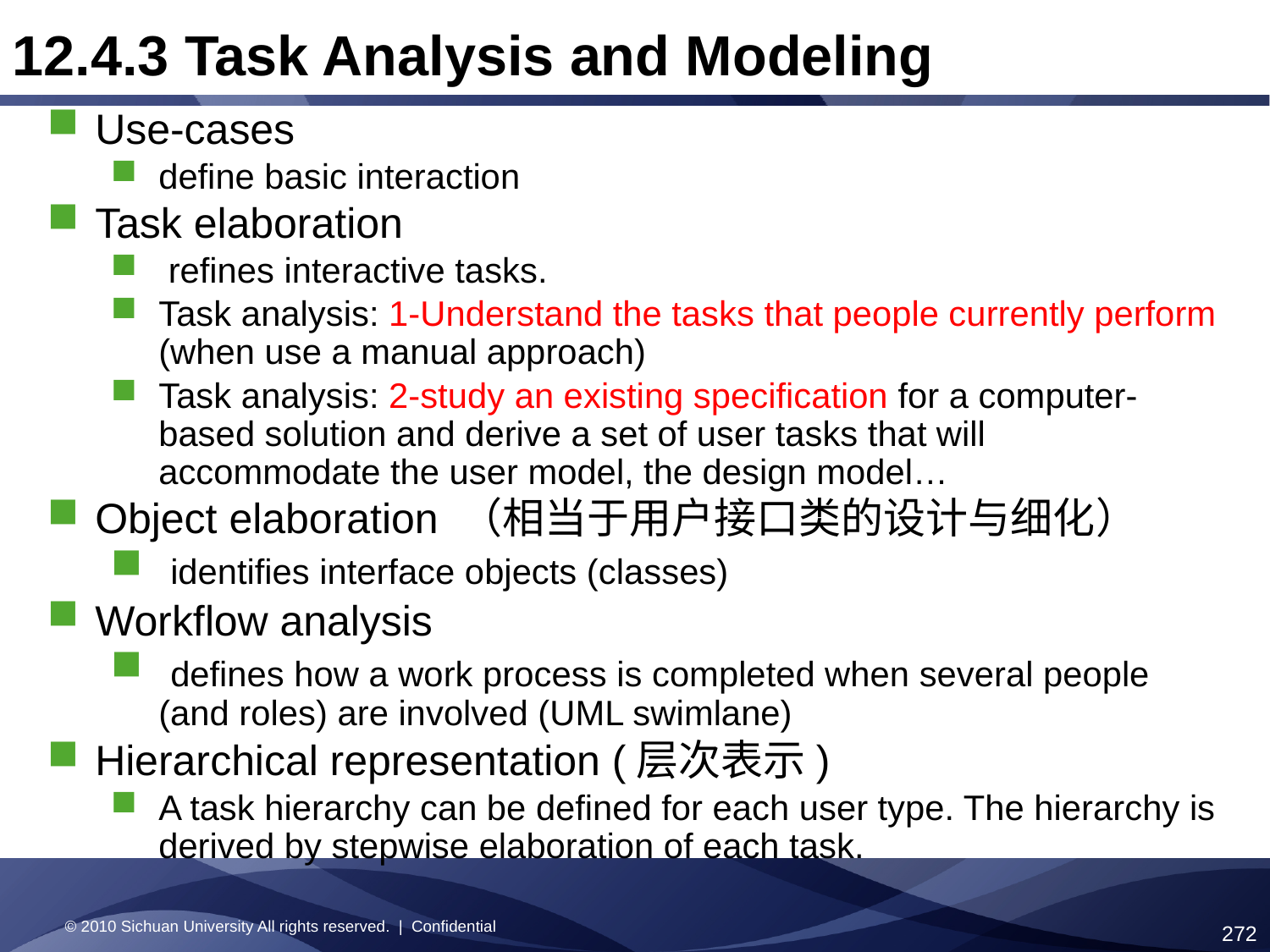

12.4.3 Task Analysis and Modeling
Use-cases
define basic interaction
Task elaboration
 refines interactive tasks.
Task analysis: 1-Understand the tasks that people currently perform (when use a manual approach)
Task analysis: 2-study an existing specification for a computer-based solution and derive a set of user tasks that will accommodate the user model, the design model…
Object elaboration （相当于用户接口类的设计与细化）
 identifies interface objects (classes)
Workflow analysis
 defines how a work process is completed when several people (and roles) are involved (UML swimlane)
Hierarchical representation (层次表示)
A task hierarchy can be defined for each user type. The hierarchy is derived by stepwise elaboration of each task.
© 2010 Sichuan University All rights reserved.  |  Confidential
272